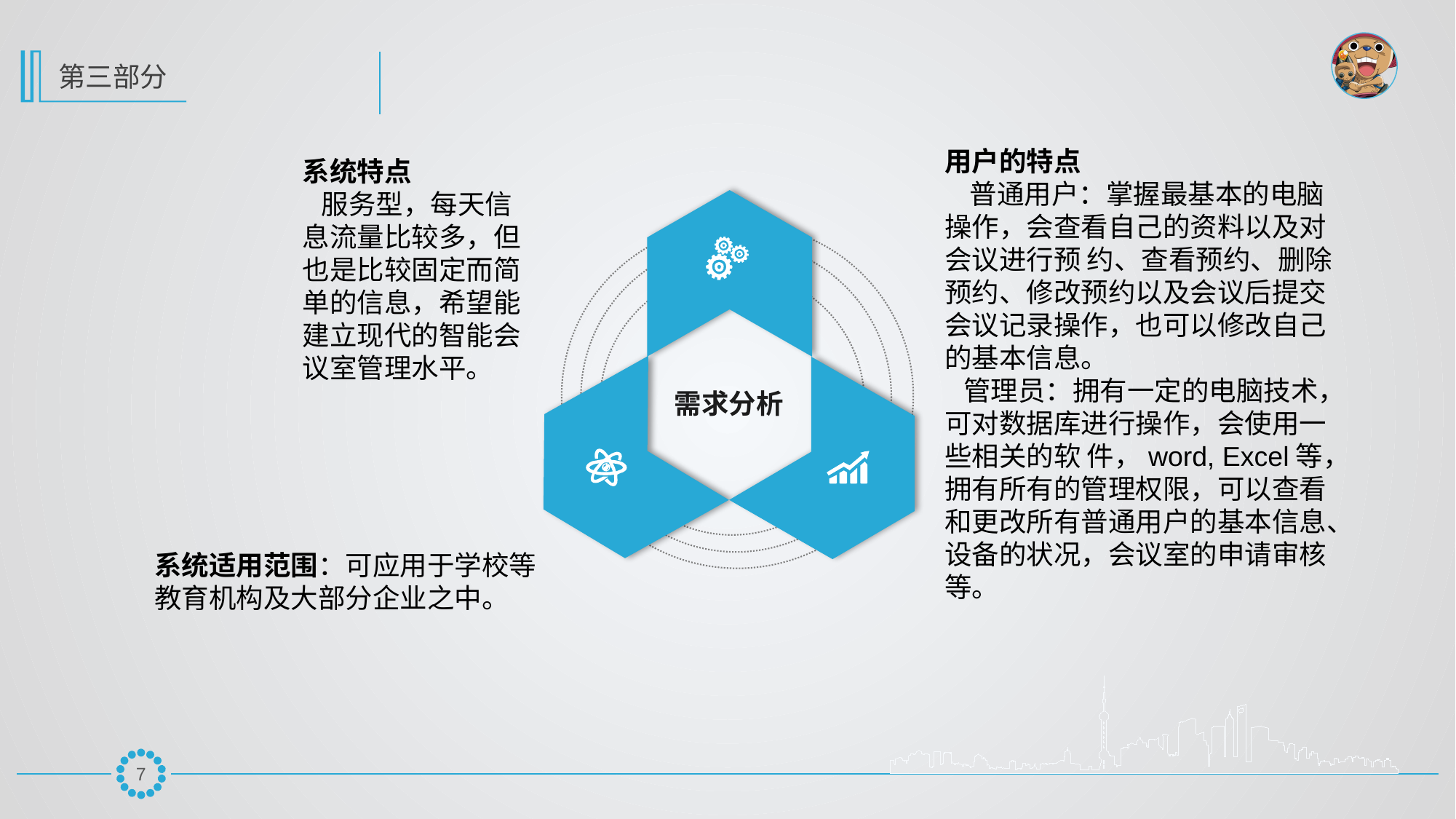

用户的特点
   普通用户：掌握最基本的电脑操作，会查看自己的资料以及对会议进行预 约、查看预约、删除预约、修改预约以及会议后提交会议记录操作，也可以修改自己的基本信息。
  管理员：拥有一定的电脑技术，可对数据库进行操作，会使用一些相关的软 件，word, Excel等，拥有所有的管理权限，可以查看和更改所有普通用户的基本信息、设备的状况，会议室的申请审核等。
系统特点
  服务型，每天信息流量比较多，但也是比较固定而简单的信息，希望能建立现代的智能会议室管理水平。

需求分析

系统适用范围：可应用于学校等
教育机构及大部分企业之中。
7